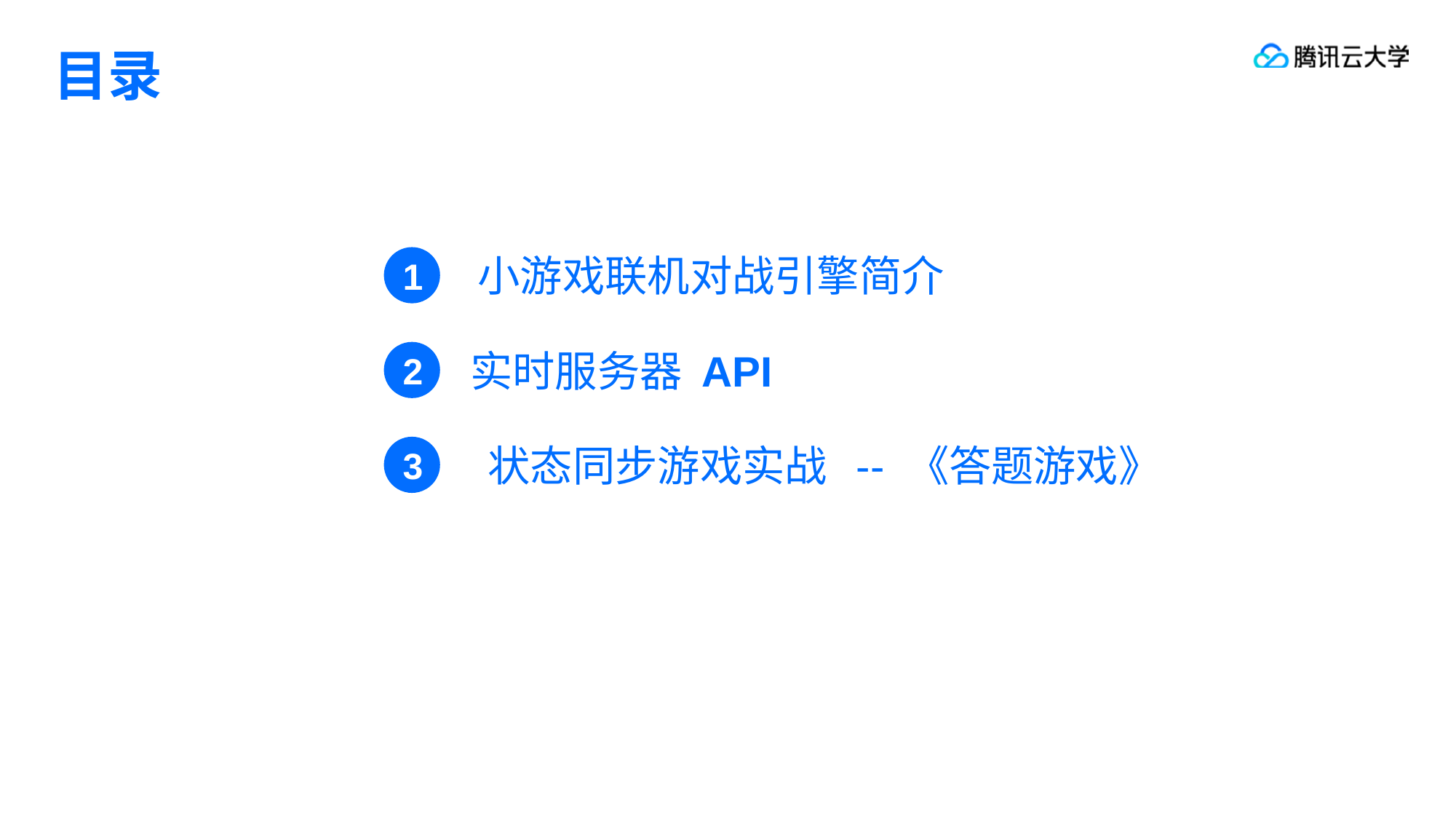

小游戏联机对战引擎简介
1
实时服务器 API
2
状态同步游戏实战  -- 《答题游戏》
3